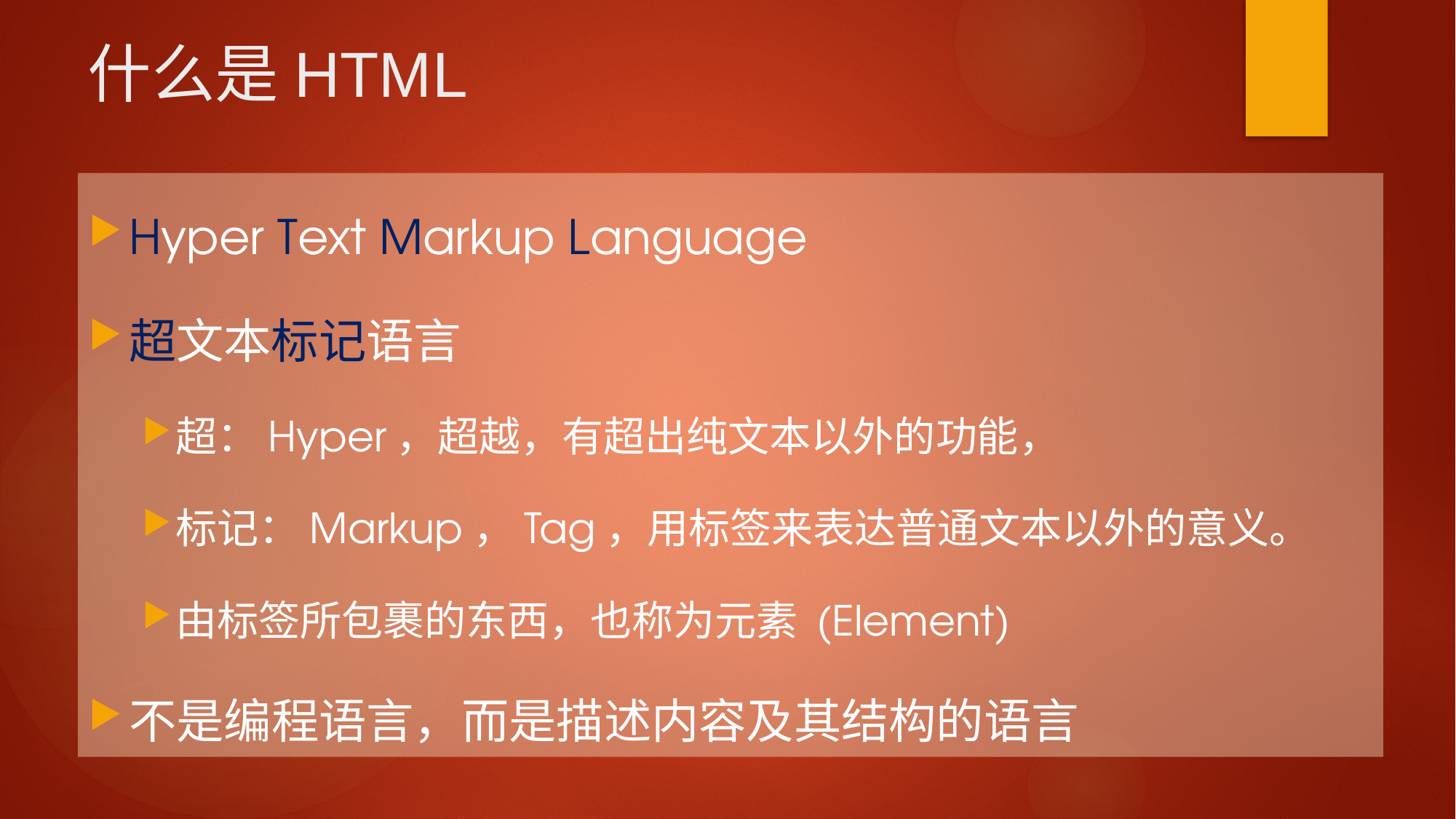

# 什么是HTML
Hyper Text Markup Language
超文本标记语言
超：Hyper，超越，有超出纯文本以外的功能，
标记：Markup，Tag，用标签来表达普通文本以外的意义。
由标签所包裹的东西，也称为元素 (Element)
不是编程语言，而是描述内容及其结构的语言